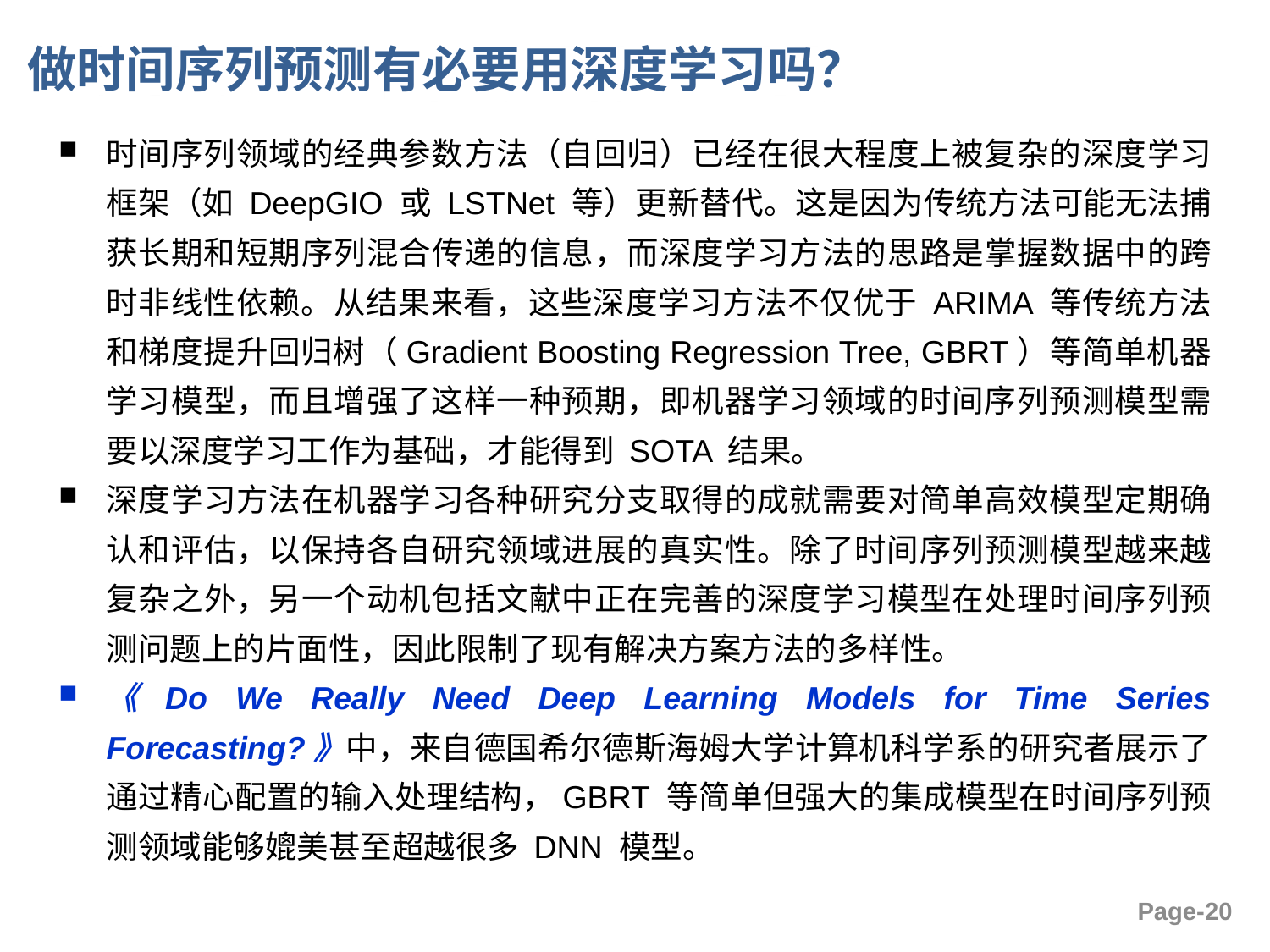

# 做时间序列预测有必要用深度学习吗？
时间序列领域的经典参数方法（自回归）已经在很大程度上被复杂的深度学习框架（如 DeepGIO 或 LSTNet 等）更新替代。这是因为传统方法可能无法捕获长期和短期序列混合传递的信息，而深度学习方法的思路是掌握数据中的跨时非线性依赖。从结果来看，这些深度学习方法不仅优于 ARIMA 等传统方法和梯度提升回归树（Gradient Boosting Regression Tree, GBRT）等简单机器学习模型，而且增强了这样一种预期，即机器学习领域的时间序列预测模型需要以深度学习工作为基础，才能得到 SOTA 结果。
深度学习方法在机器学习各种研究分支取得的成就需要对简单高效模型定期确认和评估，以保持各自研究领域进展的真实性。除了时间序列预测模型越来越复杂之外，另一个动机包括文献中正在完善的深度学习模型在处理时间序列预测问题上的片面性，因此限制了现有解决方案方法的多样性。
《Do We Really Need Deep Learning Models for Time Series Forecasting?》中，来自德国希尔德斯海姆大学计算机科学系的研究者展示了通过精心配置的输入处理结构，GBRT 等简单但强大的集成模型在时间序列预测领域能够媲美甚至超越很多 DNN 模型。
Page-20